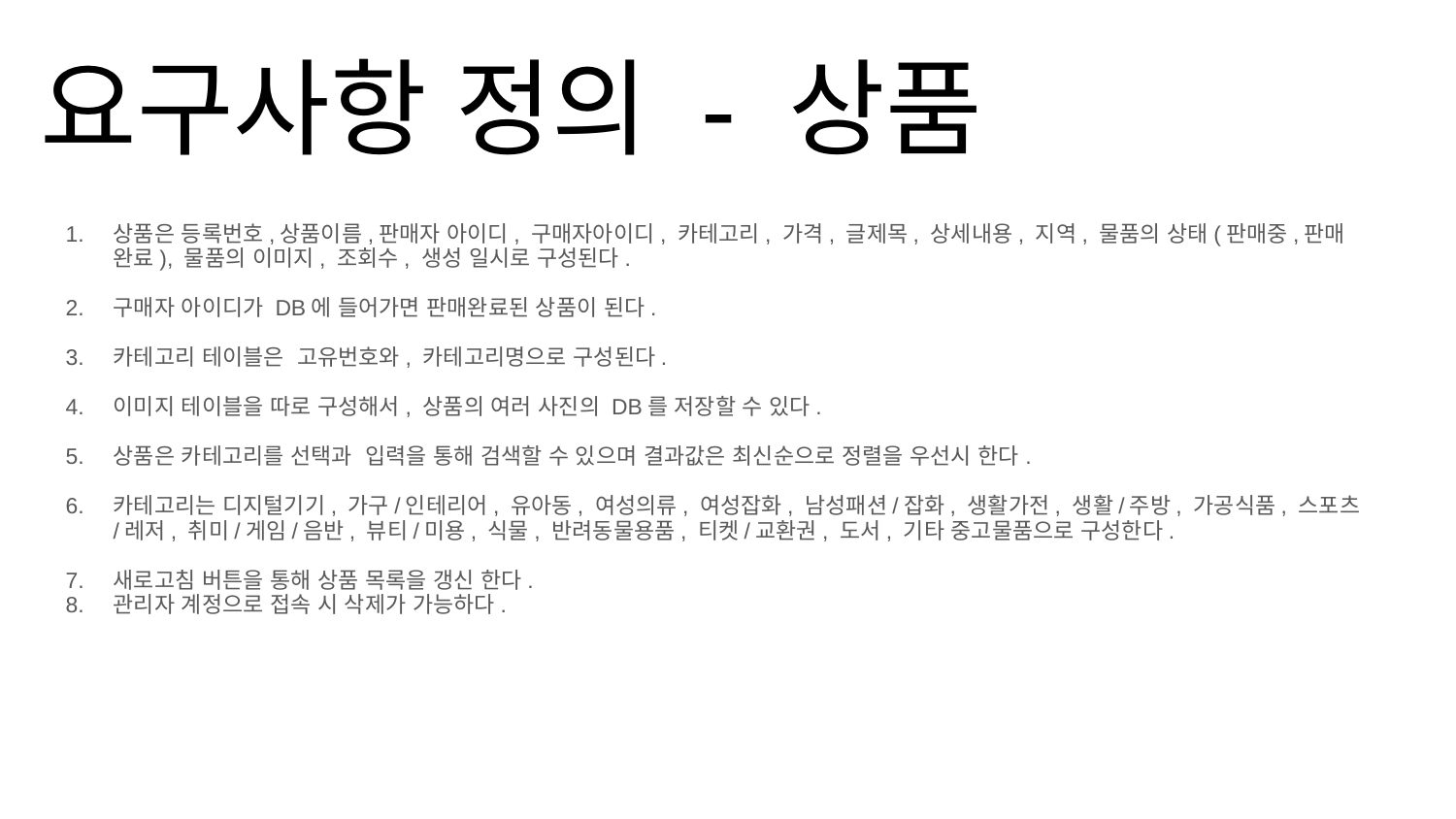

# 요구사항 정의 - 상품
상품은 등록번호,상품이름,판매자 아이디, 구매자아이디, 카테고리, 가격, 글제목, 상세내용, 지역, 물품의 상태(판매중,판매 완료), 물품의 이미지, 조회수, 생성 일시로 구성된다.

구매자 아이디가 DB에 들어가면 판매완료된 상품이 된다.

카테고리 테이블은  고유번호와, 카테고리명으로 구성된다.

이미지 테이블을 따로 구성해서, 상품의 여러 사진의 DB를 저장할 수 있다.

상품은 카테고리를 선택과  입력을 통해 검색할 수 있으며 결과값은 최신순으로 정렬을 우선시 한다.

카테고리는 디지털기기, 가구/인테리어, 유아동, 여성의류, 여성잡화, 남성패션/잡화, 생활가전, 생활/주방, 가공식품, 스포츠/레저, 취미/게임/음반, 뷰티/미용, 식물, 반려동물용품, 티켓/교환권, 도서, 기타 중고물품으로 구성한다.

새로고침 버튼을 통해 상품 목록을 갱신 한다.
관리자 계정으로 접속 시 삭제가 가능하다.